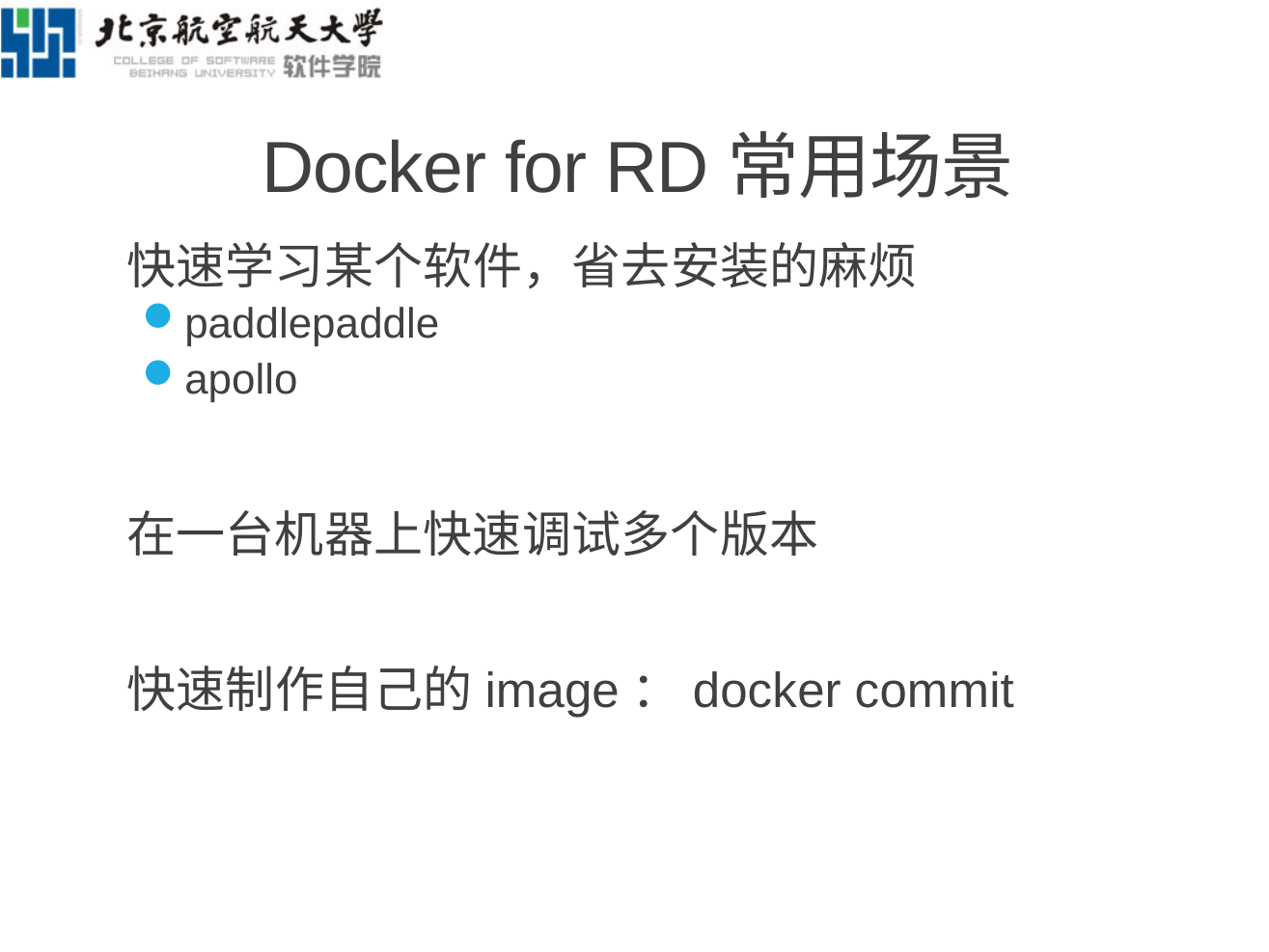

# Docker for RD常用场景
快速学习某个软件，省去安装的麻烦
paddlepaddle
apollo

在一台机器上快速调试多个版本

快速制作自己的image：docker commit